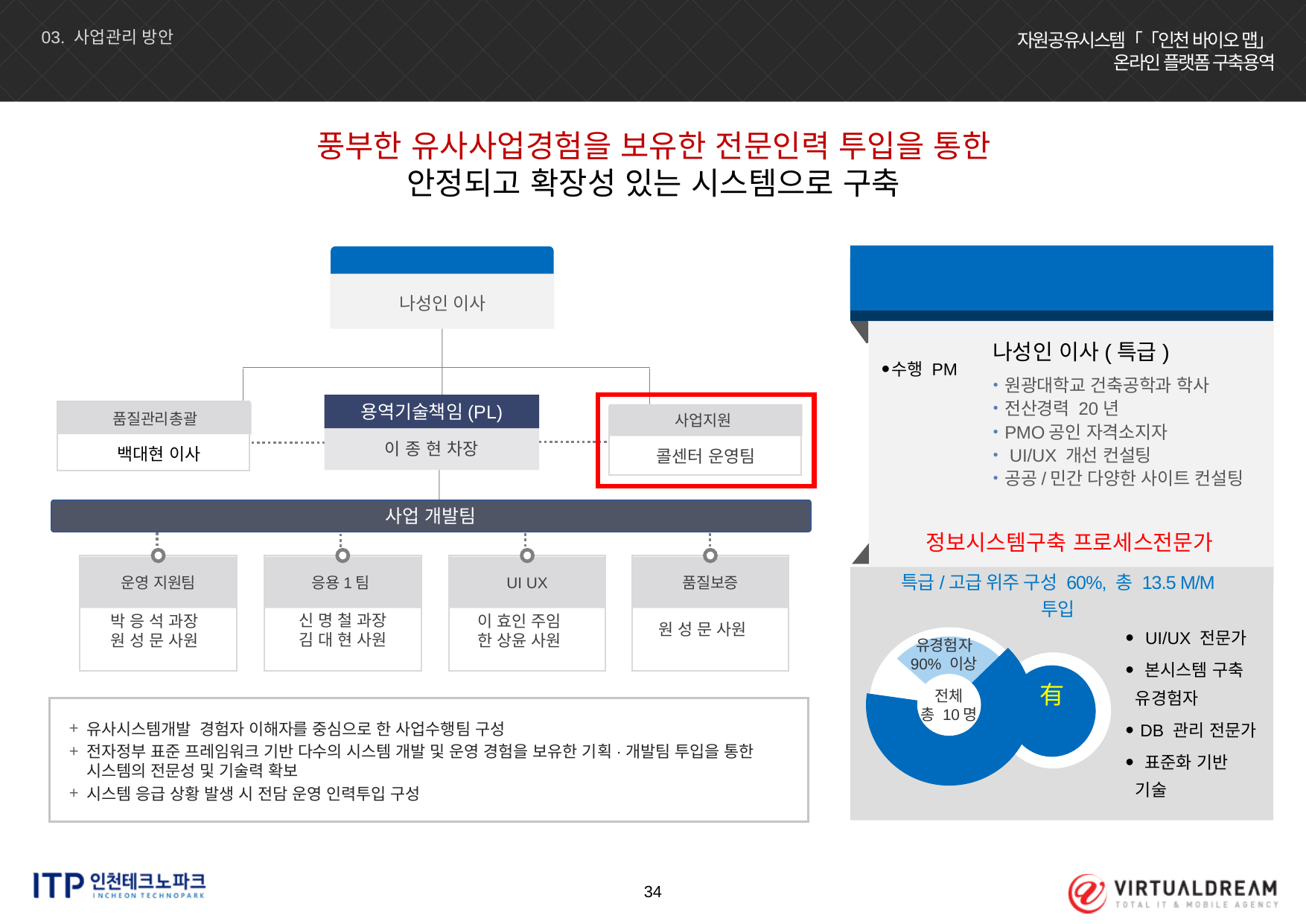

03. 사업관리 방안
사업수행 조직
풍부한 유사사업경험을 보유한 전문인력 투입을 통한
안정되고 확장성 있는 시스템으로 구축

경험과 역량 중심의 인력 구성

PM

나성인 이사

나성인 이사(특급)
수행 PM
원광대학교 건축공학과 학사
전산경력 20년
PMO공인 자격소지자
 UI/UX 개선 컨설팅
공공/민간 다양한 사이트 컨설팅
용역기술책임(PL)
이 종 현 차장

품질관리총괄
사업지원

백대현 이사
콜센터 운영팀
사업 개발팀
정보시스템구축 프로세스전문가

운영 지원팀
응용1팀
UI UX
품질보증

특급/고급 위주 구성 60%, 총 13.5 M/M 투입
신 명 철 과장
김 대 현 사원
이 효인 주임
한 상윤 사원
박 응 석 과장
원 성 문 사원
  UI/UX 전문가
 본시스템 구축 유경험자
 DB 관리 전문가
 표준화 기반 기술
원 성 문 사원

고급/특급 4명
전체
총 10명
유경험자
90% 이상

有
전문가 위주

유사시스템개발  경험자 이해자를 중심으로 한 사업수행팀 구성
전자정부 표준 프레임워크 기반 다수의 시스템 개발 및 운영 경험을 보유한 기획·개발팀 투입을 통한 시스템의 전문성 및 기술력 확보
시스템 응급 상황 발생 시 전담 운영 인력투입 구성